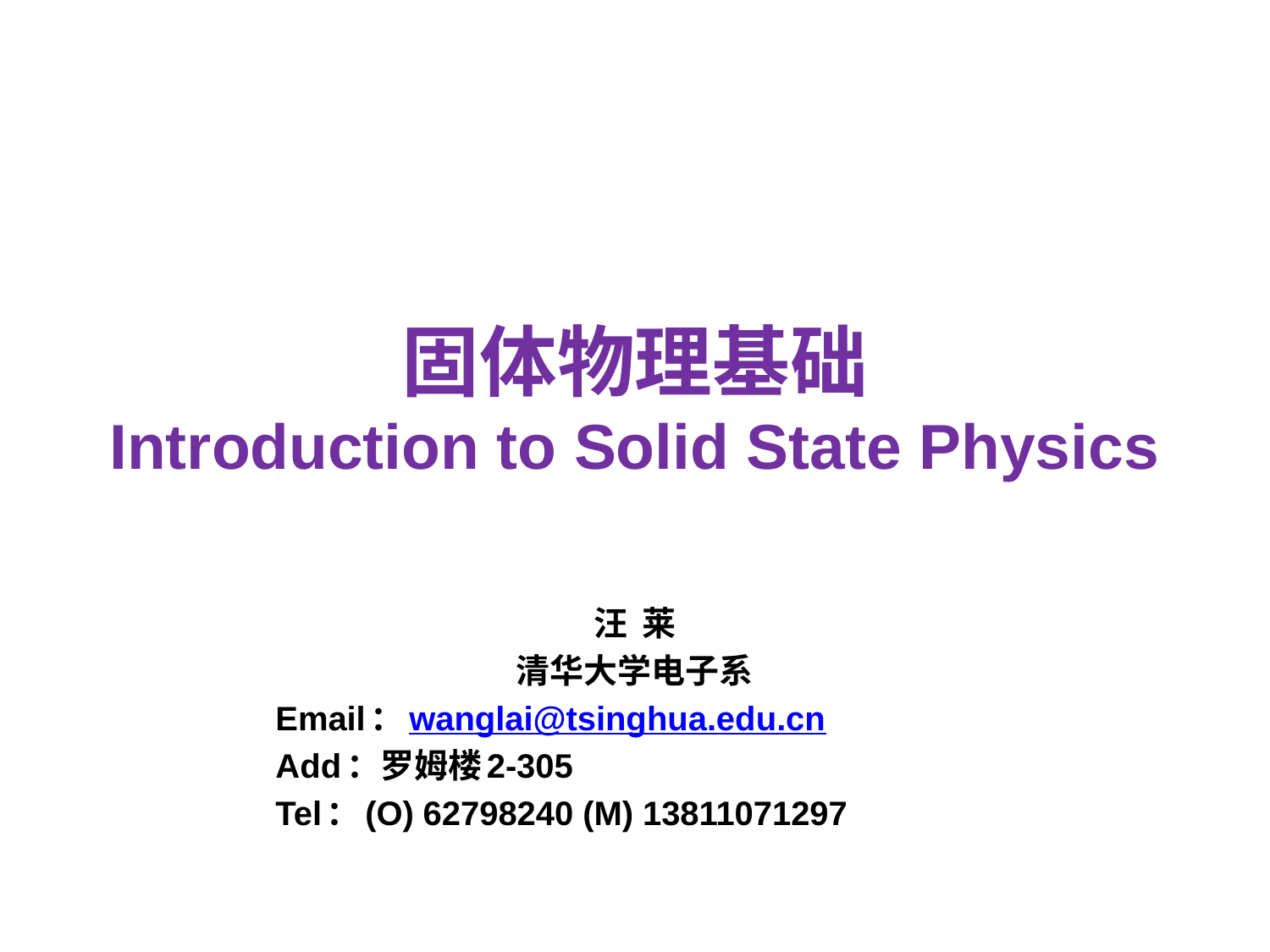

# 固体物理基础 Introduction to Solid State Physics
汪  莱
清华大学电子系
Email：wanglai@tsinghua.edu.cn
Add：罗姆楼2-305
Tel：(O) 62798240 (M) 13811071297